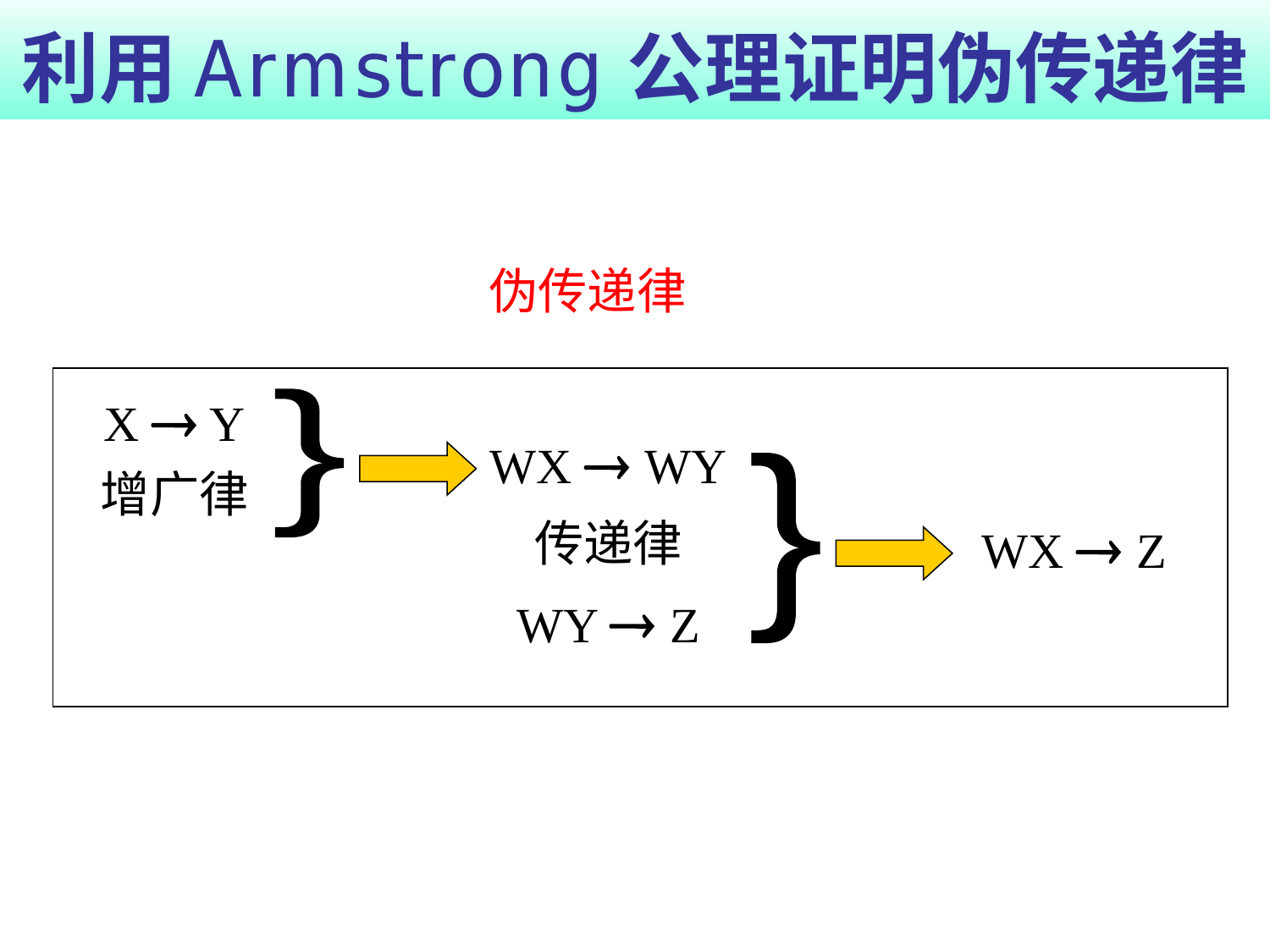

# 利用Armstrong公理证明伪传递律
伪传递律

X → Y
增广律
}
WX → WY

}
传递律
WX → Z

WY → Z